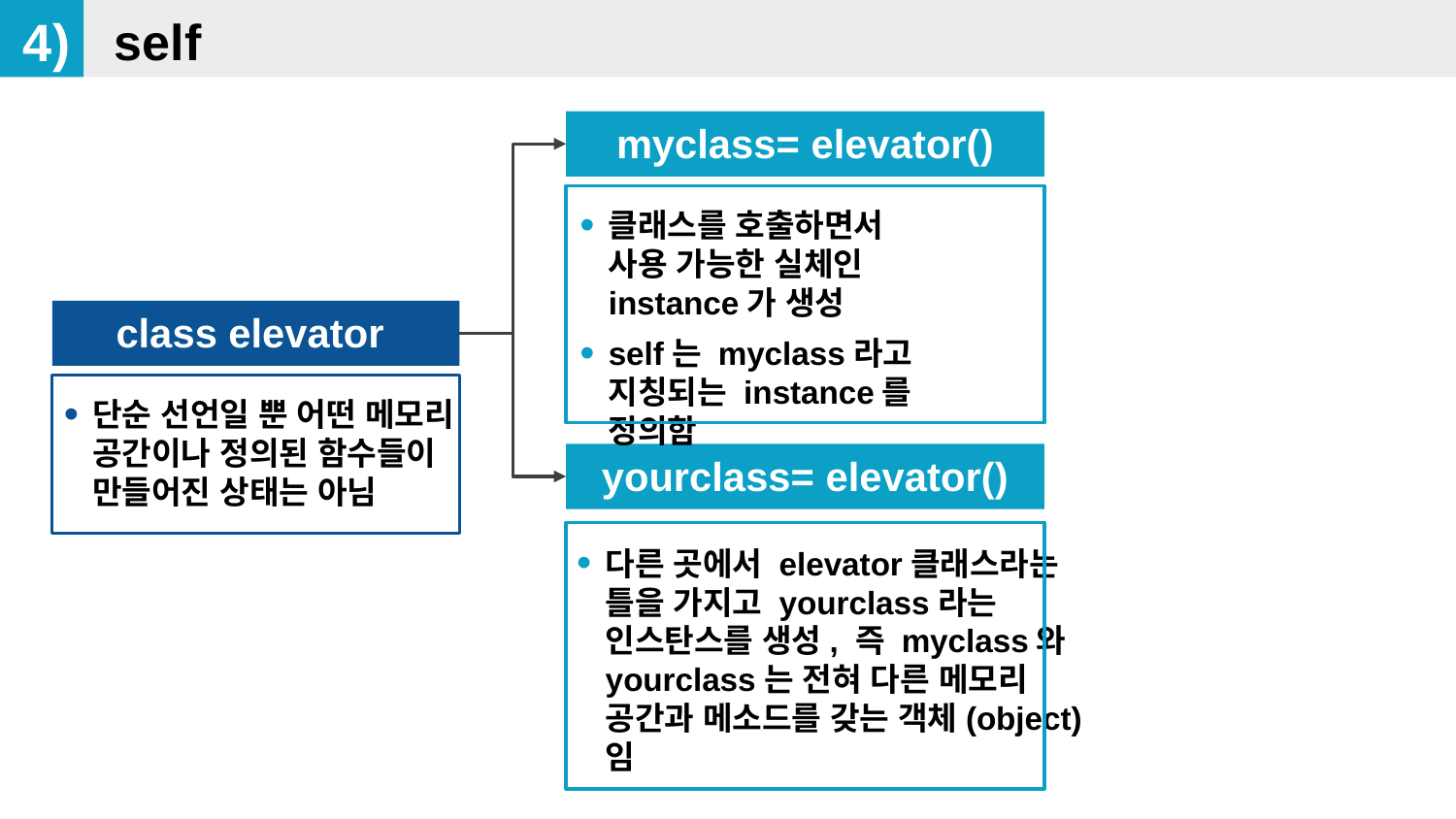

4)
self
myclass= elevator()

클래스를 호출하면서
사용 가능한 실체인 instance가 생성
self는 myclass라고 지칭되는 instance를 정의함
class elevator

단순 선언일 뿐 어떤 메모리 공간이나 정의된 함수들이 만들어진 상태는 아님
yourclass= elevator()

다른 곳에서 elevator클래스라는 틀을 가지고 yourclass라는 인스탄스를 생성, 즉 myclass와 yourclass는 전혀 다른 메모리 공간과 메소드를 갖는 객체(object)임